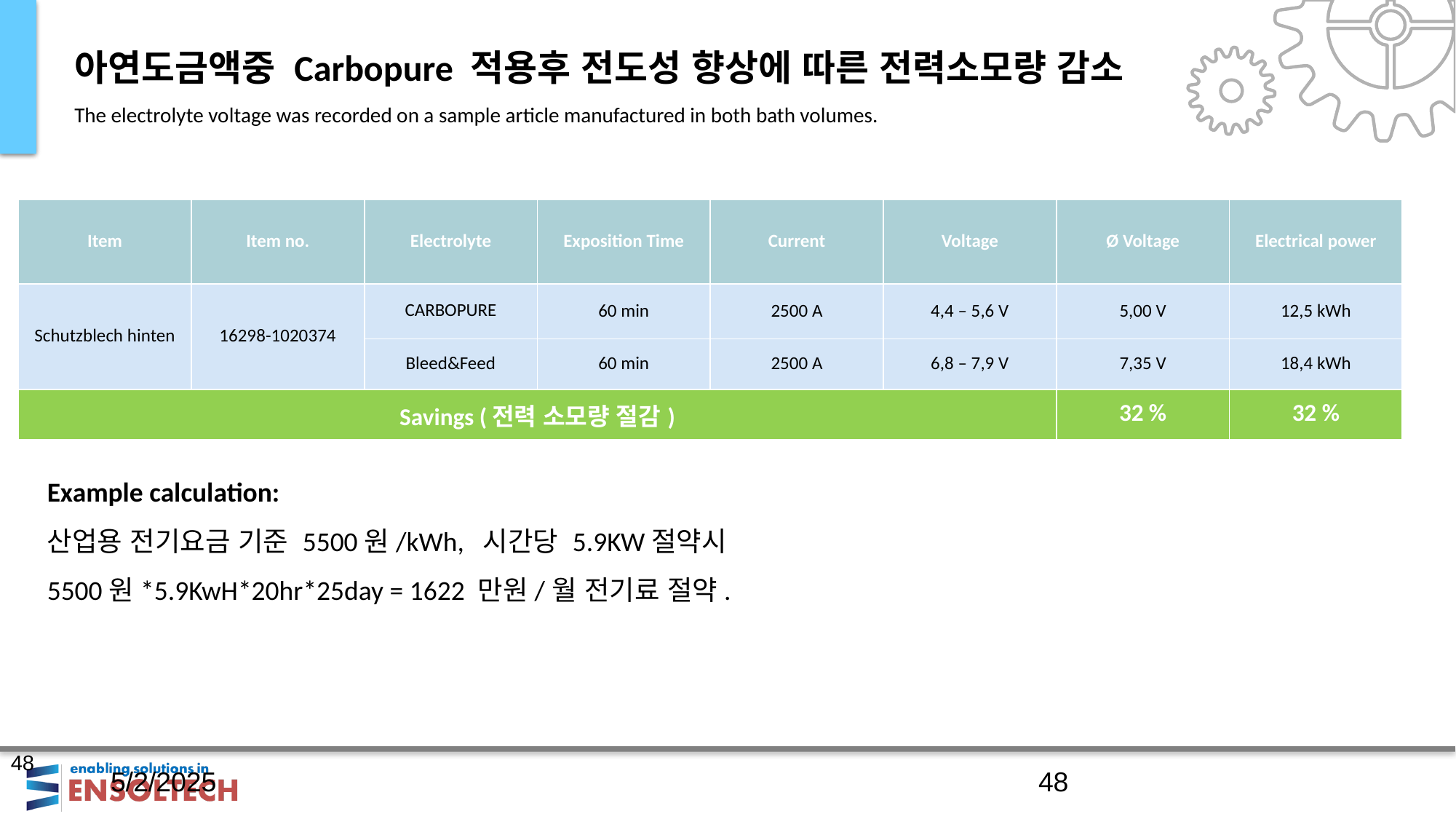

아연도금액중 Carbopure 적용후 전도성 향상에 따른 전력소모량 감소
The electrolyte voltage was recorded on a sample article manufactured in both bath volumes.

Die Spannung ist im Vergleich um 32 % geringer – dies ist ebenso in der Leistungsbetrachtung zu erkennen.
| Item | Item no. | Electrolyte | Exposition Time | Current | Voltage | Ø Voltage | Electrical power |
| --- | --- | --- | --- | --- | --- | --- | --- |
| Schutzblech hinten | 16298-1020374 | CARBOPURE | 60 min | 2500 A | 4,4 – 5,6 V | 5,00 V | 12,5 kWh |
| 28.10.2022 |  | Bleed&Feed | 60 min | 2500 A | 6,8 – 7,9 V | 7,35 V | 18,4 kWh |
| Savings (전력 소모량 절감) |  |  |  |  | 32 % | 32 % | 32 % |
Example calculation:
산업용 전기요금 기준 5500원/kWh,  시간당 5.9KW절약시
5500원*5.9KwH*20hr*25day = 1622 만원/월 전기료 절약.

48
5/2/2025
48